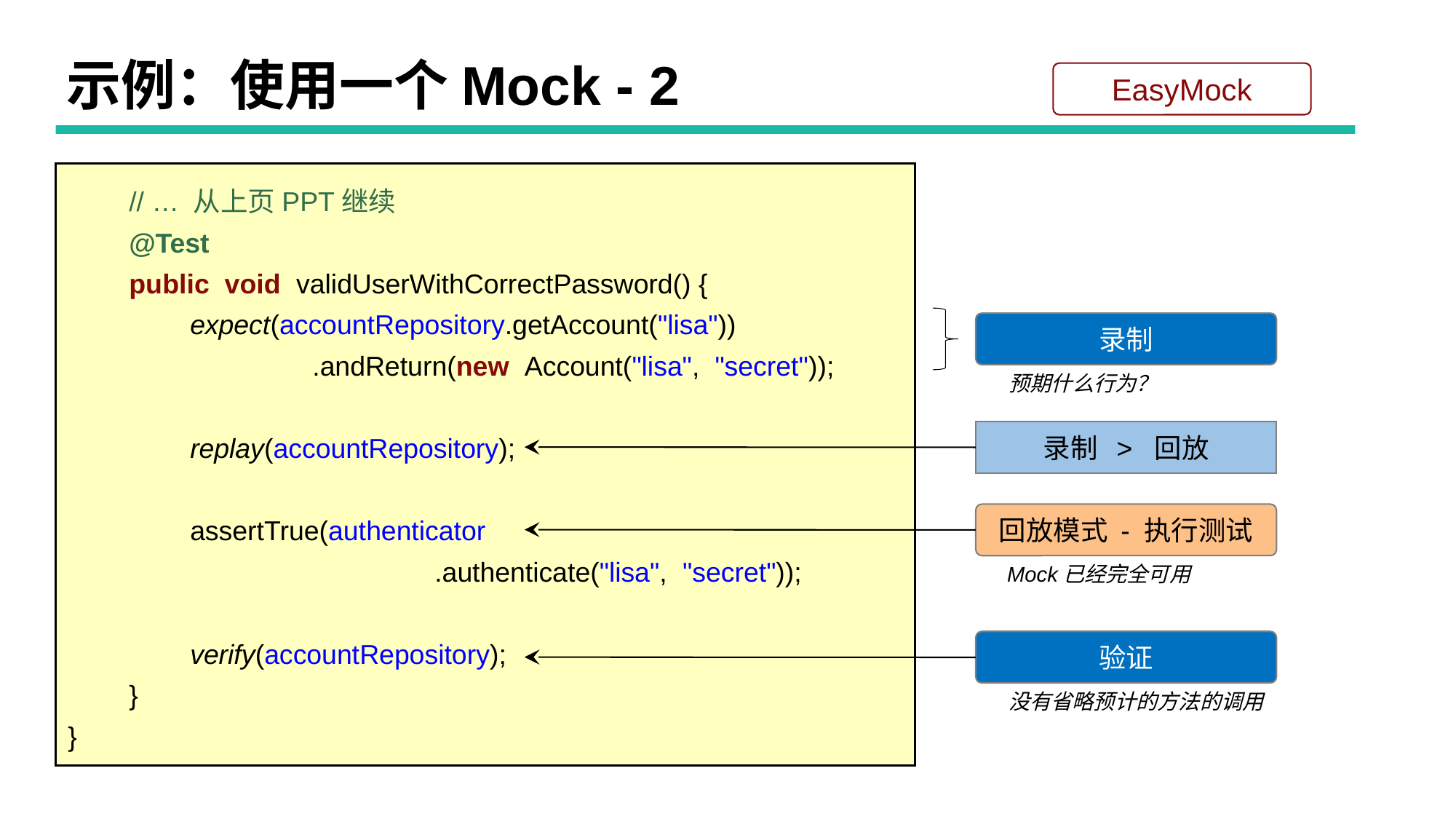

# 示例：使用一个Mock - 2
EasyMock
        // … 从上页PPT继续
        @Test
        public  void  validUserWithCorrectPassword() {
                expect(accountRepository.getAccount("lisa"))
                                .andReturn(new  Account("lisa",  "secret"));

                replay(accountRepository);

                assertTrue(authenticator
                                                .authenticate("lisa",  "secret"));

                verify(accountRepository);
        }
}

录制
预期什么行为？
录制  >  回放
回放模式 - 执行测试
Mock已经完全可用
验证
没有省略预计的方法的调用